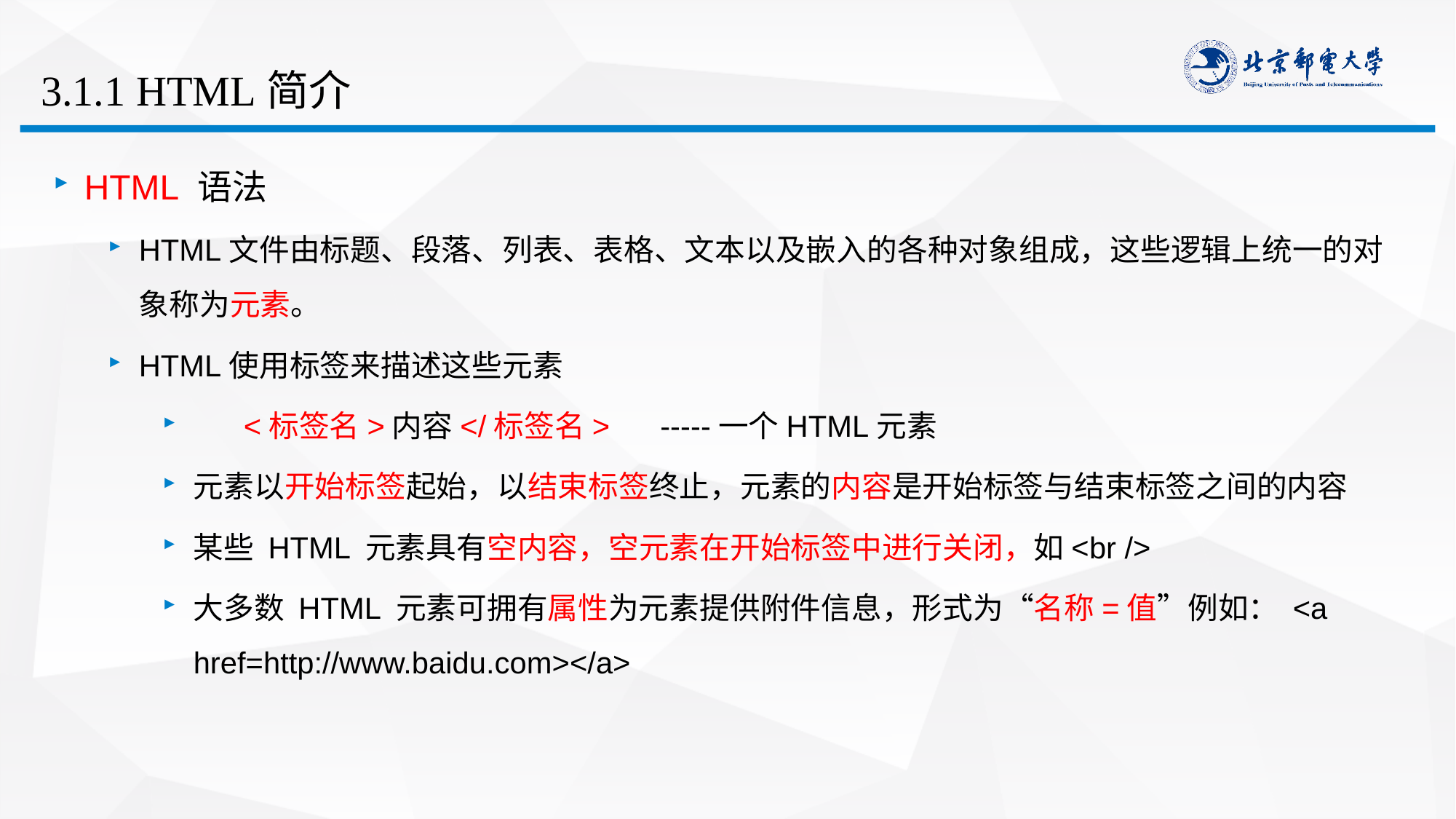

# 3.1.1 HTML简介
HTML 语法
HTML文件由标题、段落、列表、表格、文本以及嵌入的各种对象组成，这些逻辑上统一的对象称为元素。
HTML使用标签来描述这些元素
      <标签名>内容</标签名>      -----一个HTML元素
元素以开始标签起始，以结束标签终止，元素的内容是开始标签与结束标签之间的内容
某些 HTML 元素具有空内容，空元素在开始标签中进行关闭，如<br />
大多数 HTML 元素可拥有属性为元素提供附件信息，形式为“名称=值”例如： <a href=http://www.baidu.com></a>